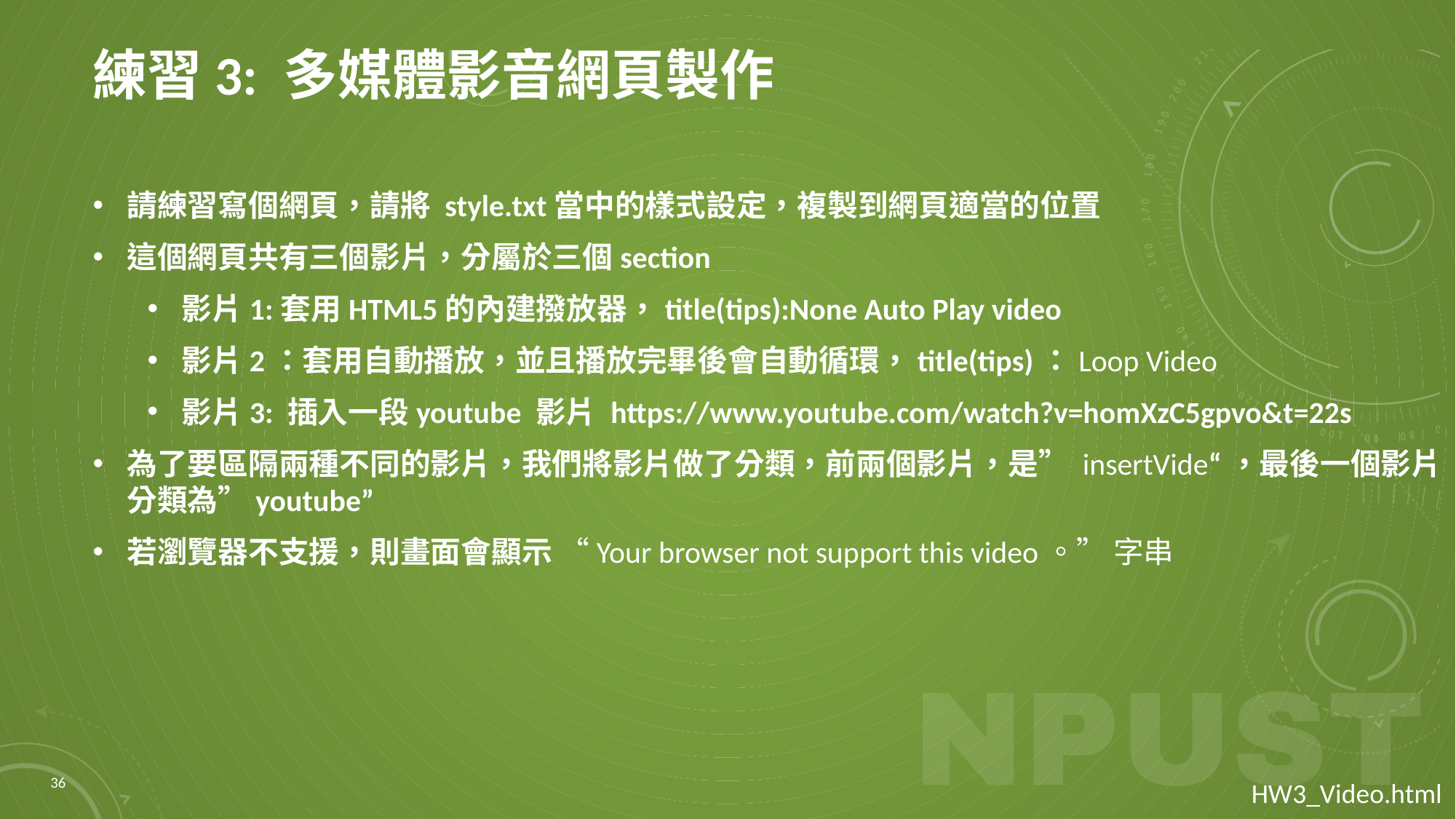

# 練習3: 多媒體影音網頁製作
請練習寫個網頁，請將 style.txt當中的樣式設定，複製到網頁適當的位置
這個網頁共有三個影片，分屬於三個section
影片1:套用HTML5的內建撥放器，title(tips):None Auto Play video
影片2：套用自動播放，並且播放完畢後會自動循環，title(tips)：Loop Video
影片3: 插入一段youtube 影片 https://www.youtube.com/watch?v=homXzC5gpvo&t=22s
為了要區隔兩種不同的影片，我們將影片做了分類，前兩個影片，是” insertVide“，最後一個影片分類為”youtube”
若瀏覽器不支援，則畫面會顯示 “Your browser not support this video。” 字串

36
HW3_Video.html